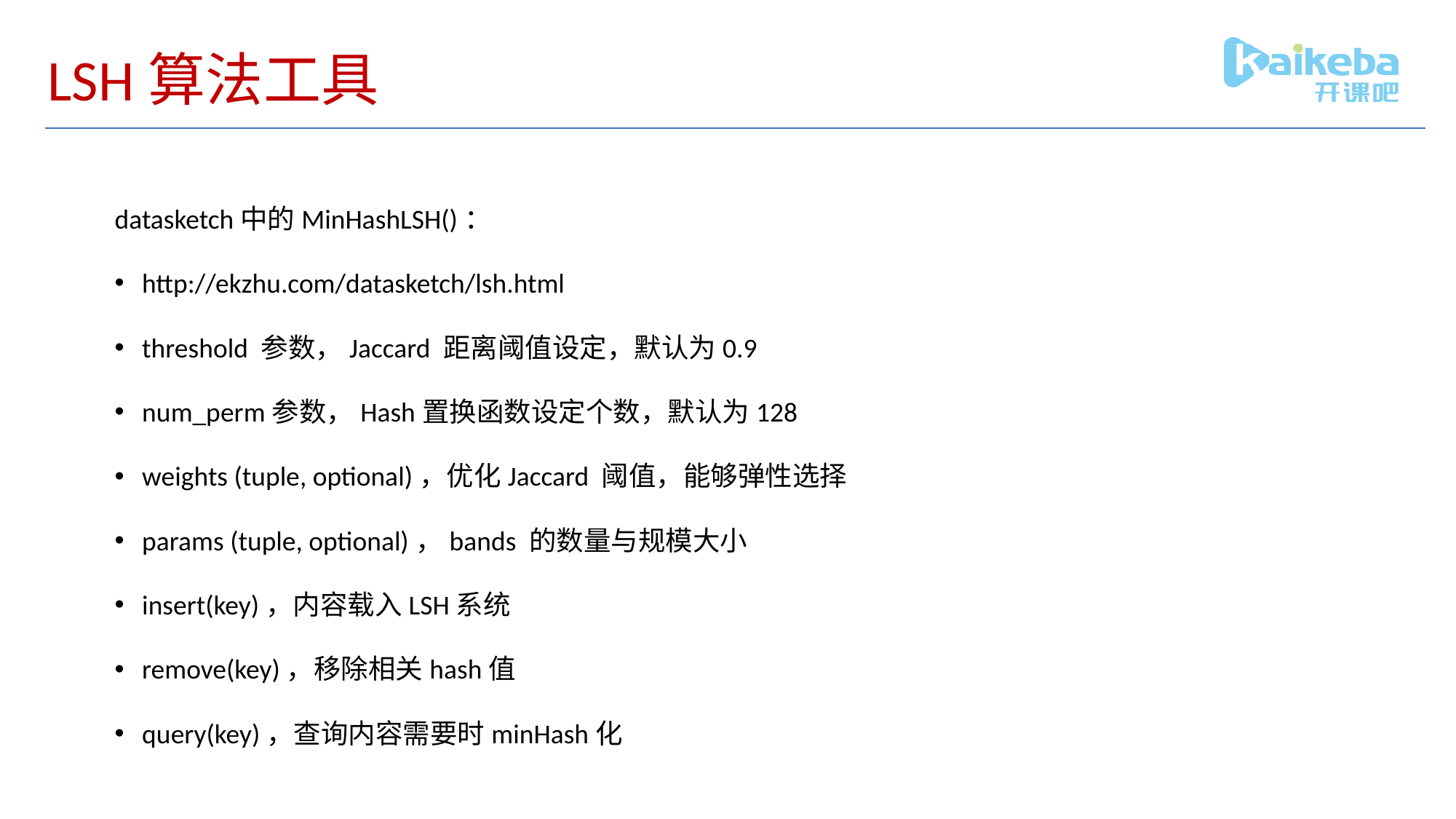

# LSH算法工具
datasketch中的MinHashLSH()：
http://ekzhu.com/datasketch/lsh.html
threshold 参数，Jaccard 距离阈值设定，默认为0.9
num_perm参数，Hash置换函数设定个数，默认为128
weights (tuple, optional)，优化Jaccard 阈值，能够弹性选择
params (tuple, optional)，bands 的数量与规模大小
insert(key)，内容载入LSH系统
remove(key)，移除相关hash值
query(key)，查询内容需要时minHash化